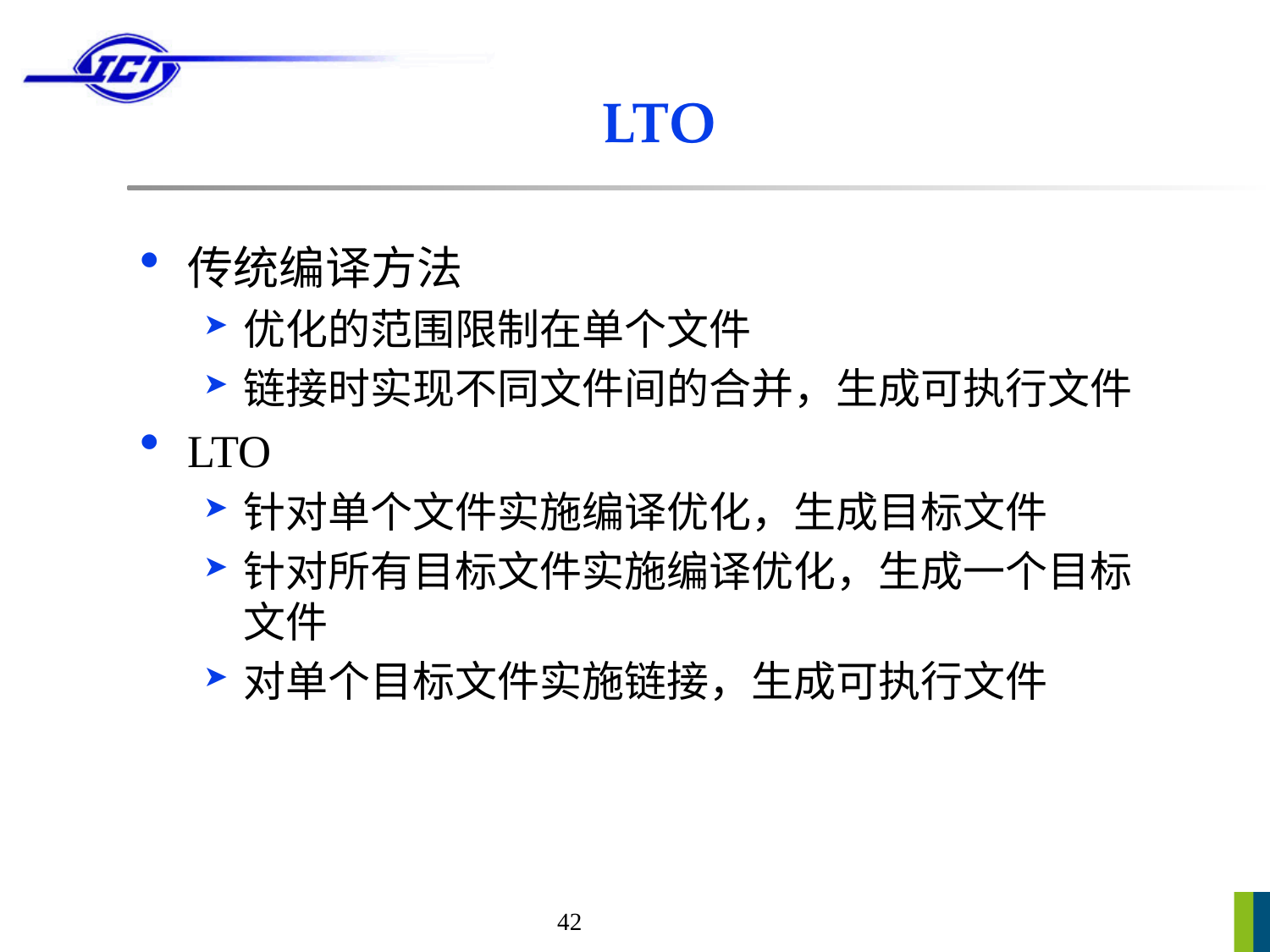

# LTO
传统编译方法
优化的范围限制在单个文件
链接时实现不同文件间的合并，生成可执行文件
LTO
针对单个文件实施编译优化，生成目标文件
针对所有目标文件实施编译优化，生成一个目标文件
对单个目标文件实施链接，生成可执行文件